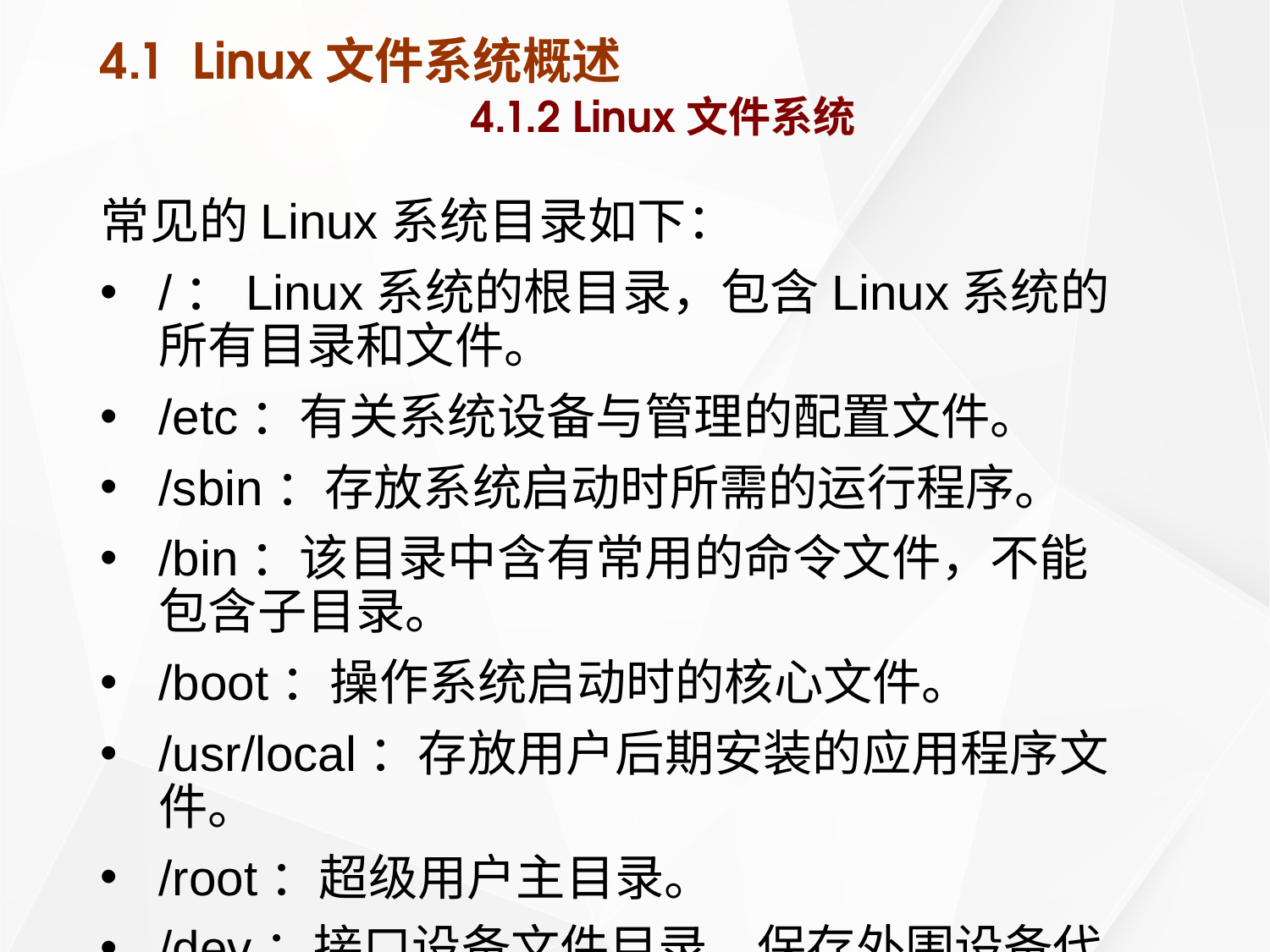

# 4.1  Linux文件系统概述 4.1.2 Linux文件系统
常见的Linux系统目录如下：
/：Linux系统的根目录，包含Linux系统的所有目录和文件。
/etc：有关系统设备与管理的配置文件。
/sbin：存放系统启动时所需的运行程序。
/bin：该目录中含有常用的命令文件，不能包含子目录。
/boot：操作系统启动时的核心文件。
/usr/local：存放用户后期安装的应用程序文件。
/root：超级用户主目录。
/dev：接口设备文件目录，保存外围设备代号。
/mnt：设备文件的挂接点，默认有/mnt/cdrom和/mnt/floppy两个目录，分别用于挂载光驱和软驱。
/home:用户的宿主目录，通常将其设置在独立的分区。